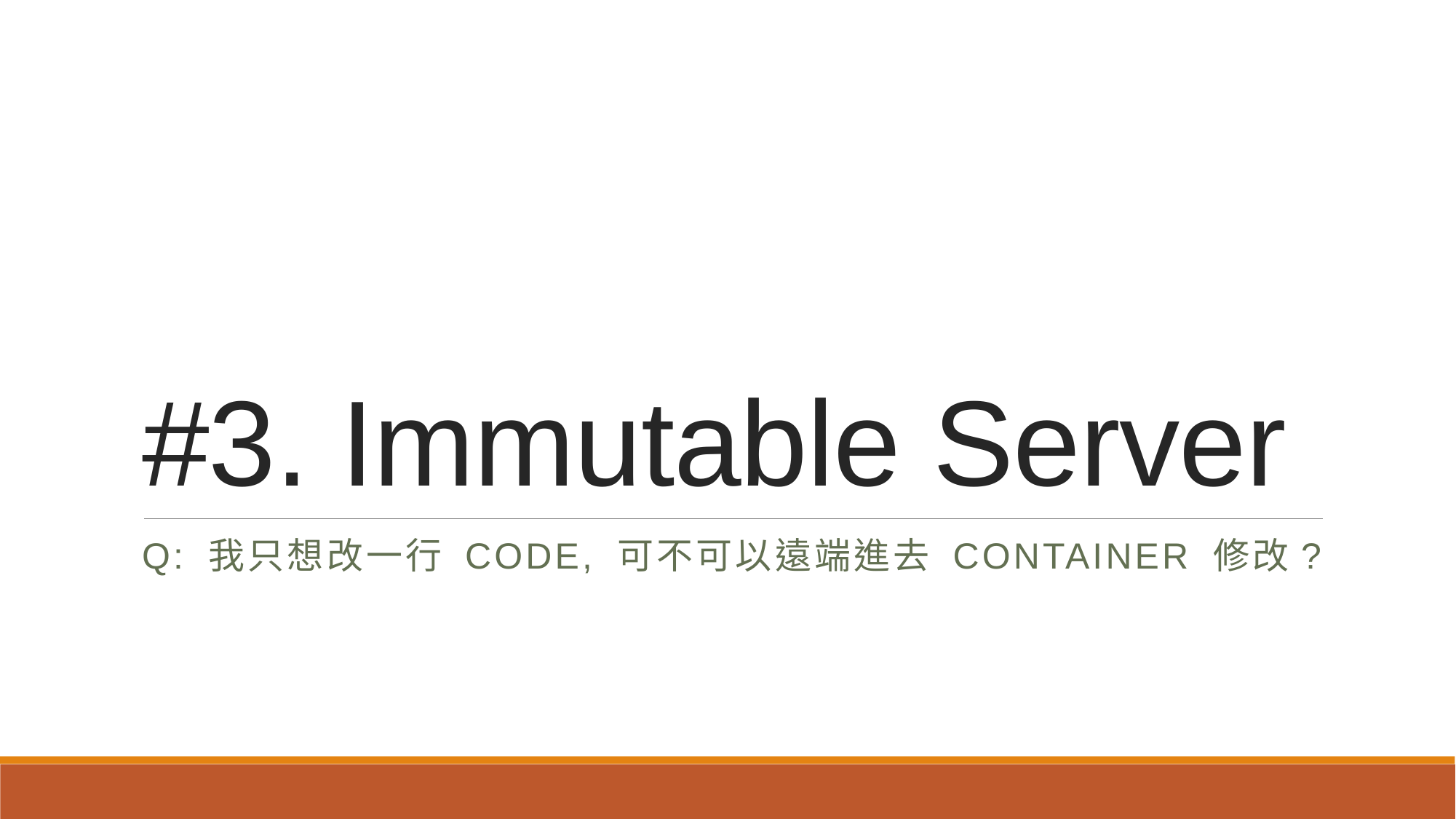

# #3. Immutable Server
Q: 我只想改一行 code, 可不可以遠端進去 container 修改?